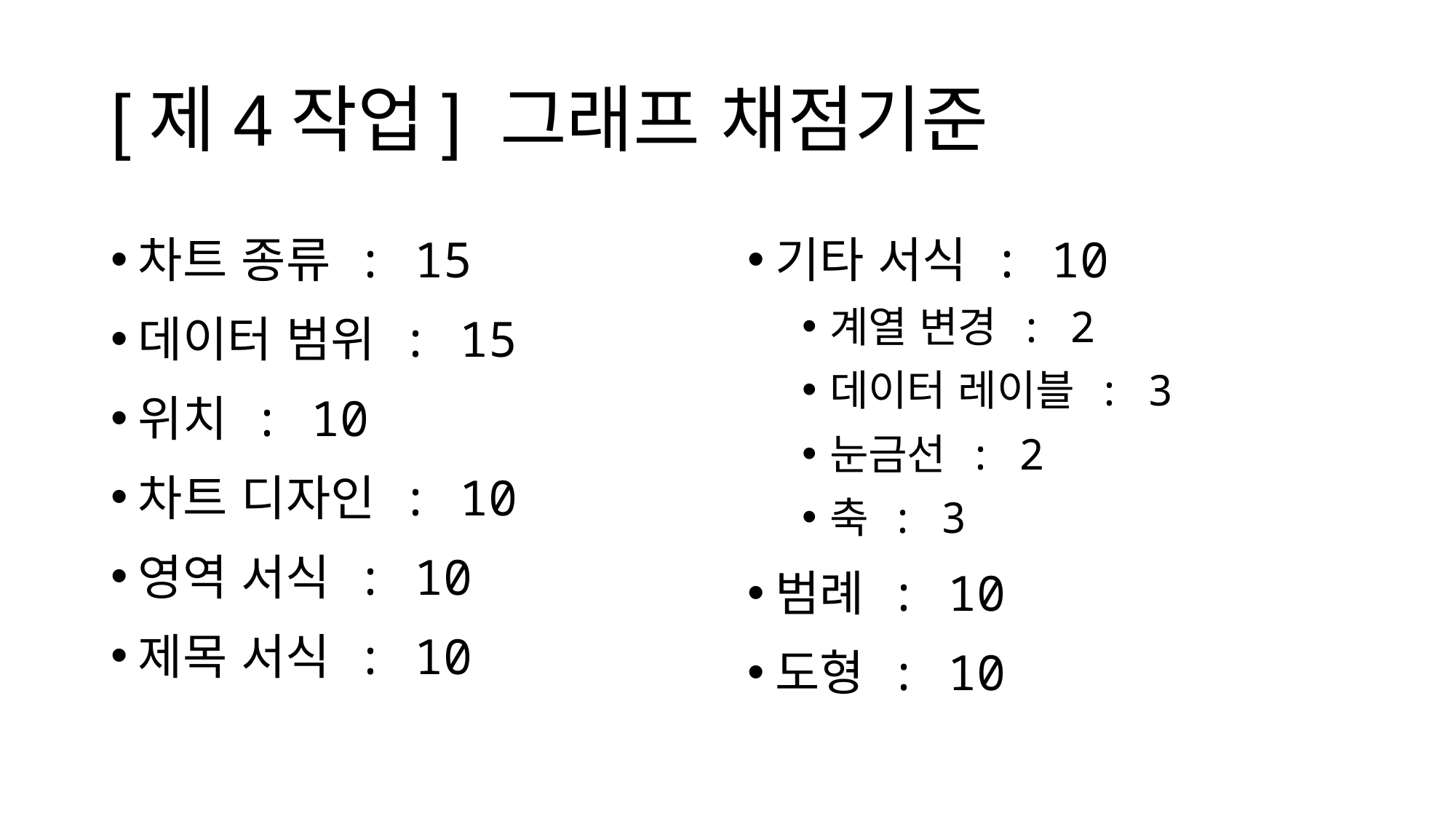

# [제4작업] 그래프 채점기준
차트 종류 : 15
데이터 범위 : 15
위치 : 10
차트 디자인 : 10
영역 서식 : 10
제목 서식 : 10
기타 서식 : 10
계열 변경 : 2
데이터 레이블 : 3
눈금선 : 2
축 : 3
범례 : 10
도형 : 10